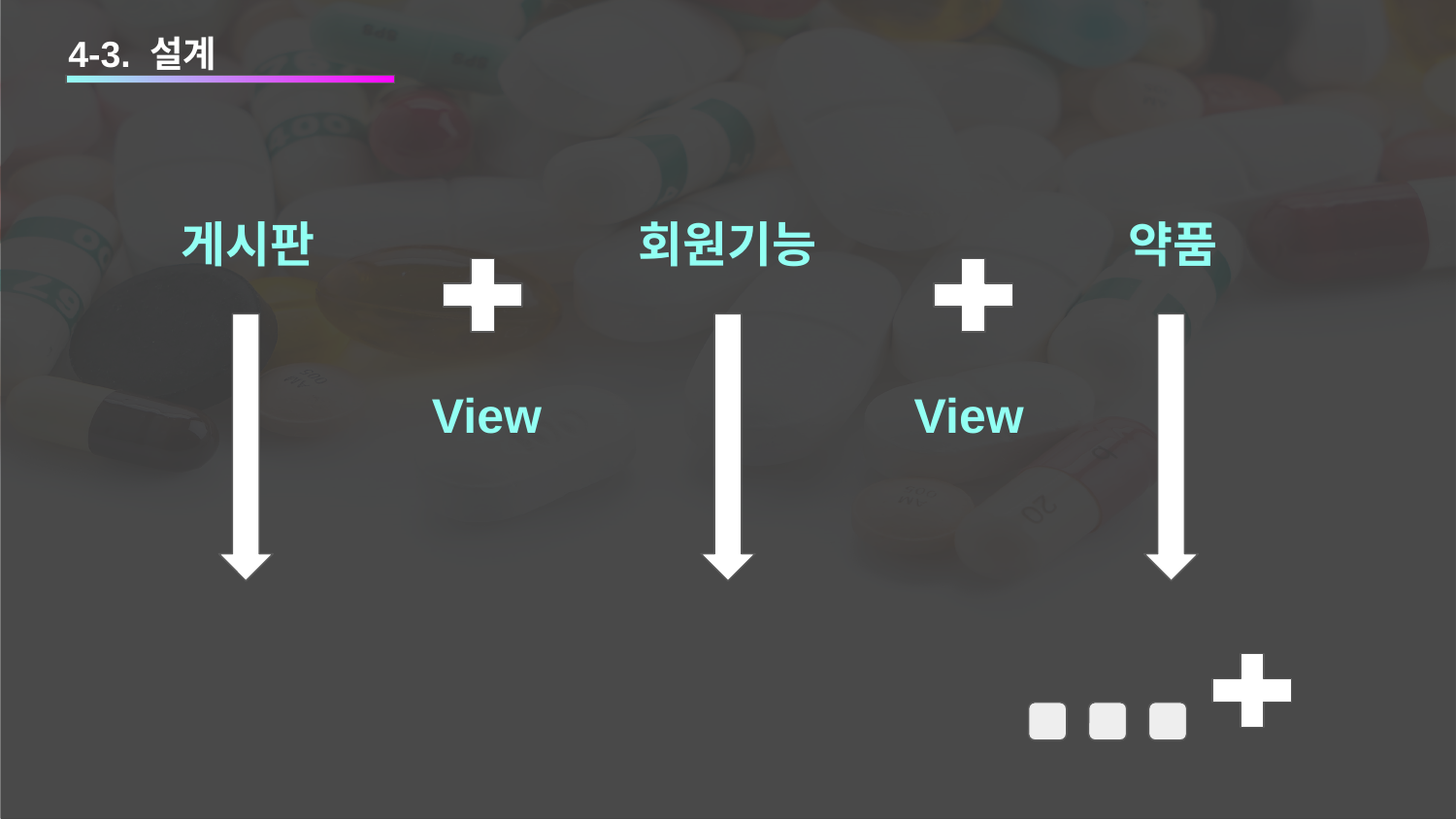

4-3. 설계

게시판
회원기능
약품

View
View